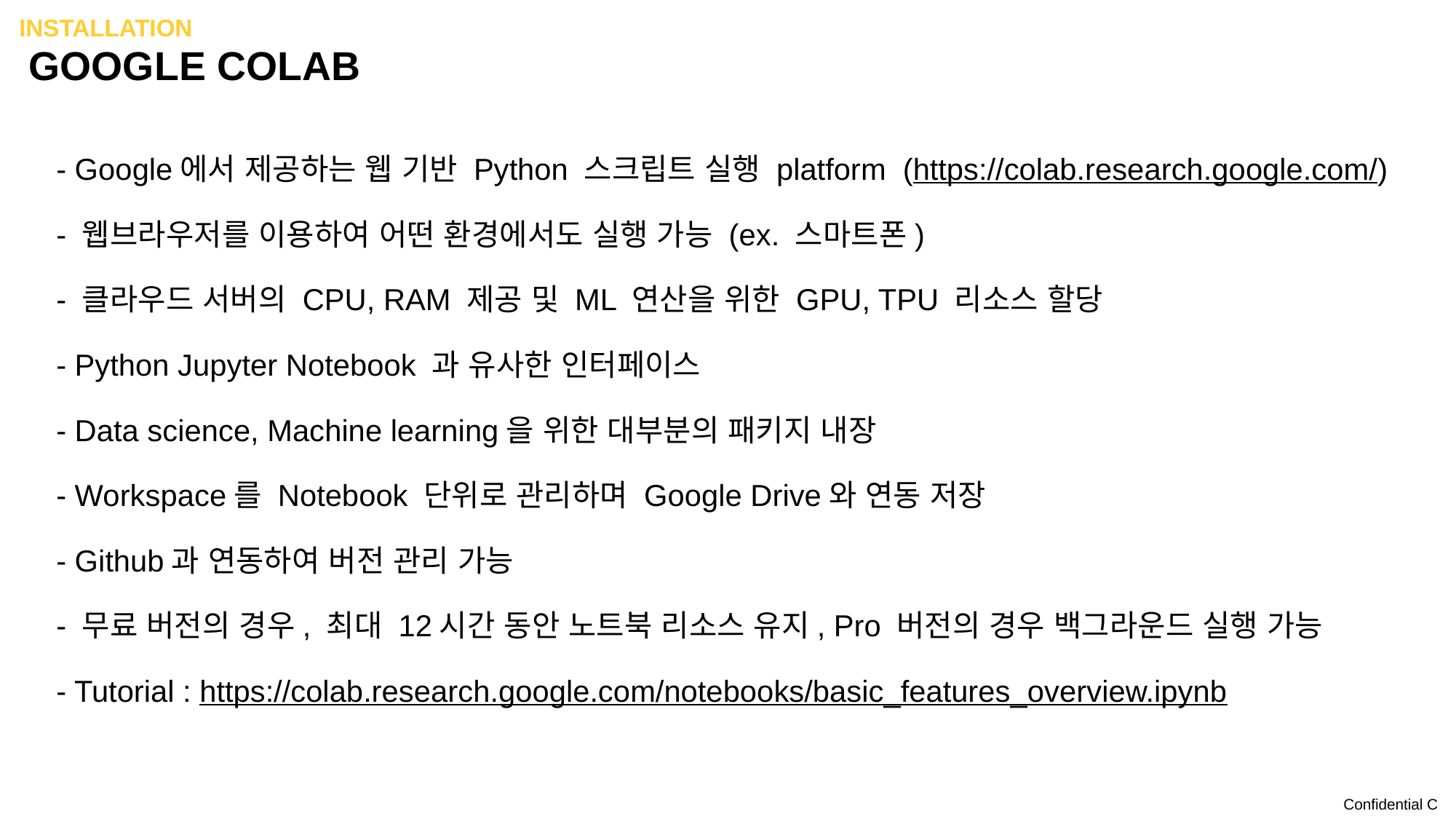

installation
# Google COlab
  - Google에서 제공하는 웹 기반 Python 스크립트 실행 platform  (https://colab.research.google.com/)
  - 웹브라우저를 이용하여 어떤 환경에서도 실행 가능 (ex. 스마트폰)
  - 클라우드 서버의 CPU, RAM 제공 및 ML 연산을 위한 GPU, TPU 리소스 할당
  - Python Jupyter Notebook 과 유사한 인터페이스
  - Data science, Machine learning을 위한 대부분의 패키지 내장
  - Workspace를 Notebook 단위로 관리하며 Google Drive와 연동 저장
  - Github과 연동하여 버전 관리 가능
  - 무료 버전의 경우, 최대 12시간 동안 노트북 리소스 유지, Pro 버전의 경우 백그라운드 실행 가능
  - Tutorial : https://colab.research.google.com/notebooks/basic_features_overview.ipynb